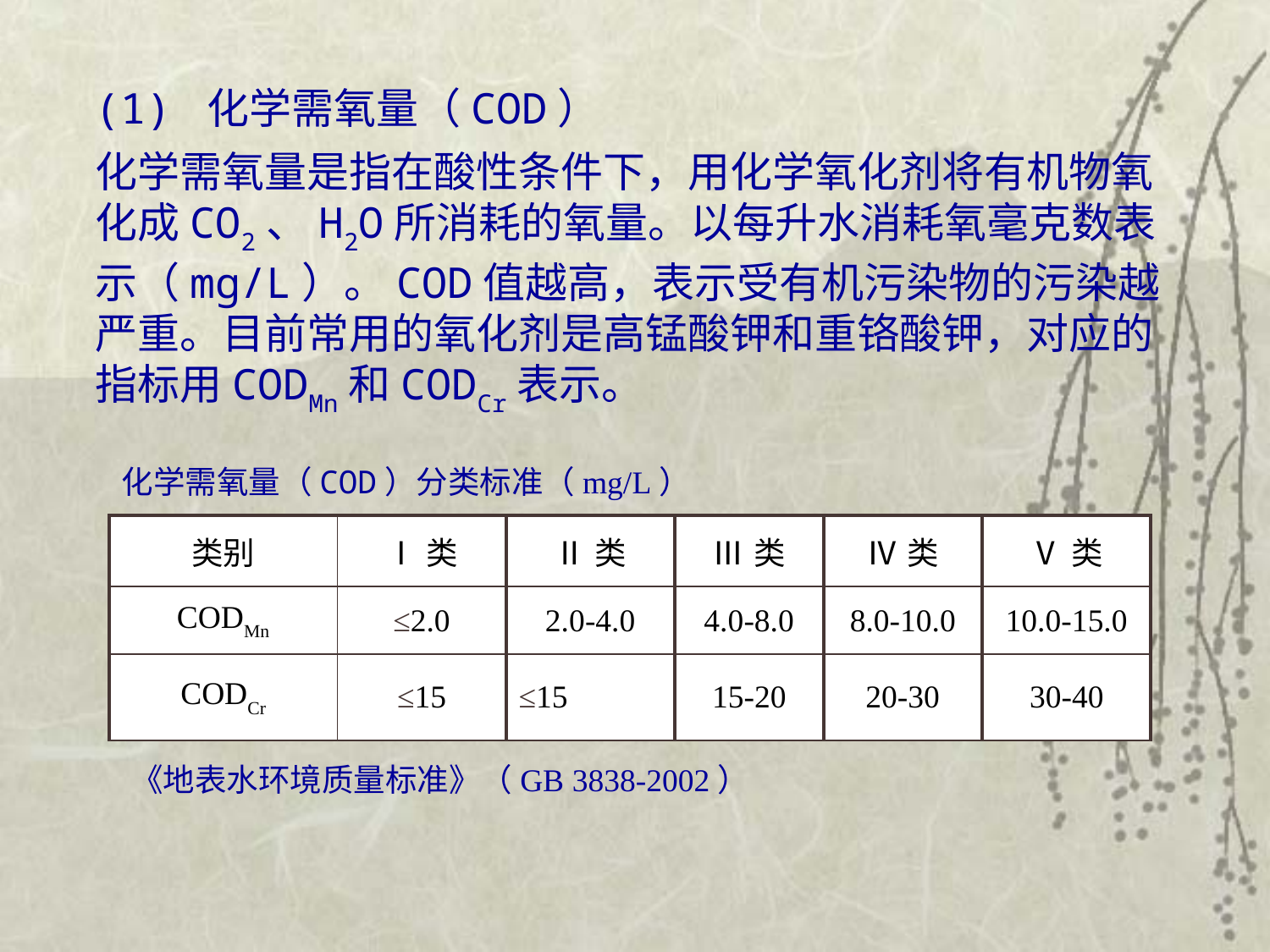

(1) 化学需氧量（COD）
化学需氧量是指在酸性条件下，用化学氧化剂将有机物氧化成CO2、H2O所消耗的氧量。以每升水消耗氧毫克数表示（mg/L）。COD值越高，表示受有机污染物的污染越严重。目前常用的氧化剂是高锰酸钾和重铬酸钾，对应的指标用CODMn和CODCr表示。
化学需氧量（COD）分类标准（mg/L）
| 类别 | Ⅰ类 | Ⅱ类 | Ⅲ类 | Ⅳ类 | Ⅴ类 |
| --- | --- | --- | --- | --- | --- |
| CODMn | ≤2.0 | 2.0-4.0 | 4.0-8.0 | 8.0-10.0 | 10.0-15.0 |
| CODCr | ≤15 | ≤15 | 15-20 | 20-30 | 30-40 |
《地表水环境质量标准》（GB 3838-2002）